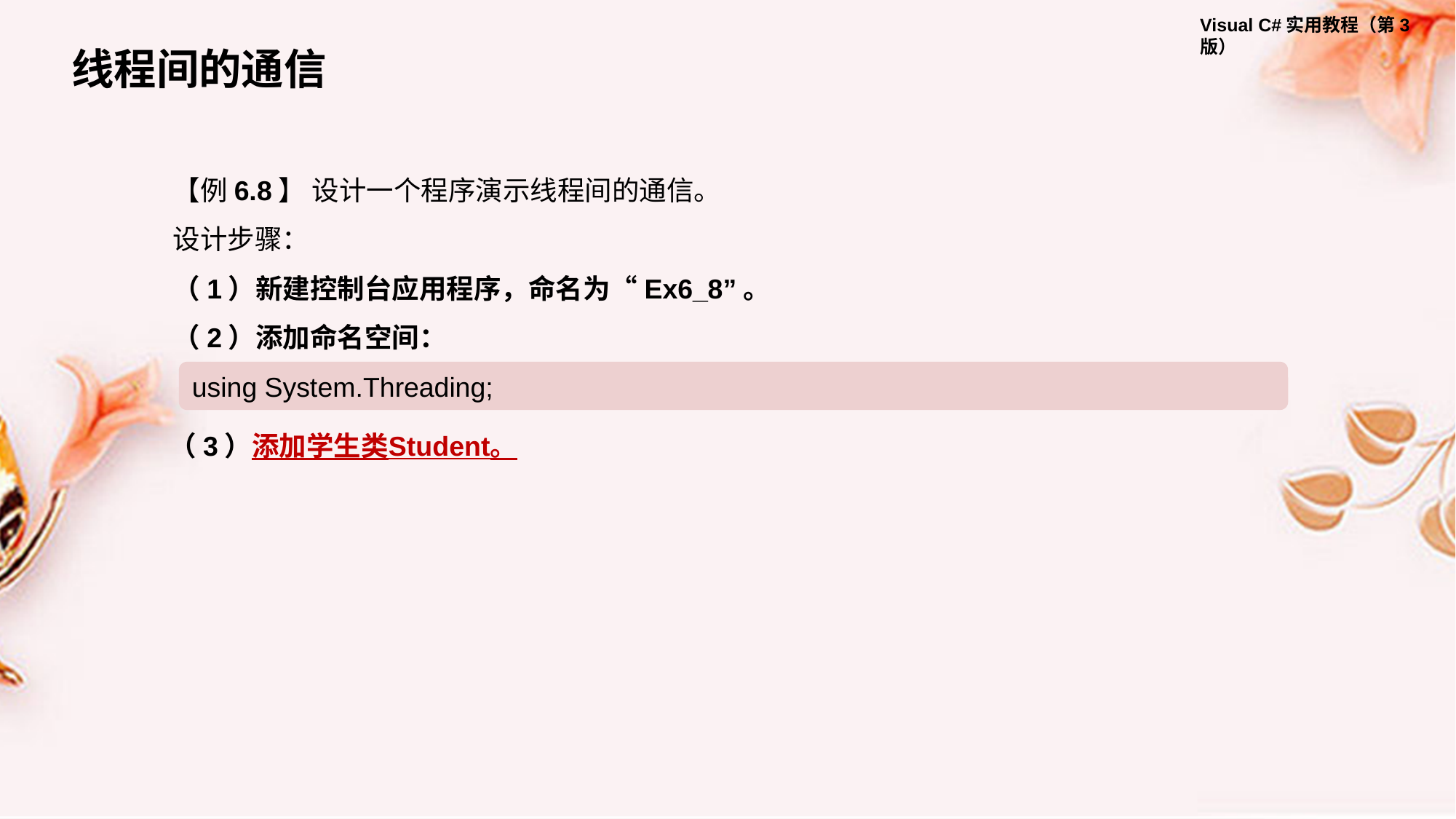

线程间的通信
【例6.8】 设计一个程序演示线程间的通信。
设计步骤：
（1）新建控制台应用程序，命名为“Ex6_8”。
（2）添加命名空间：
using System.Threading;
（3）添加学生类Student。